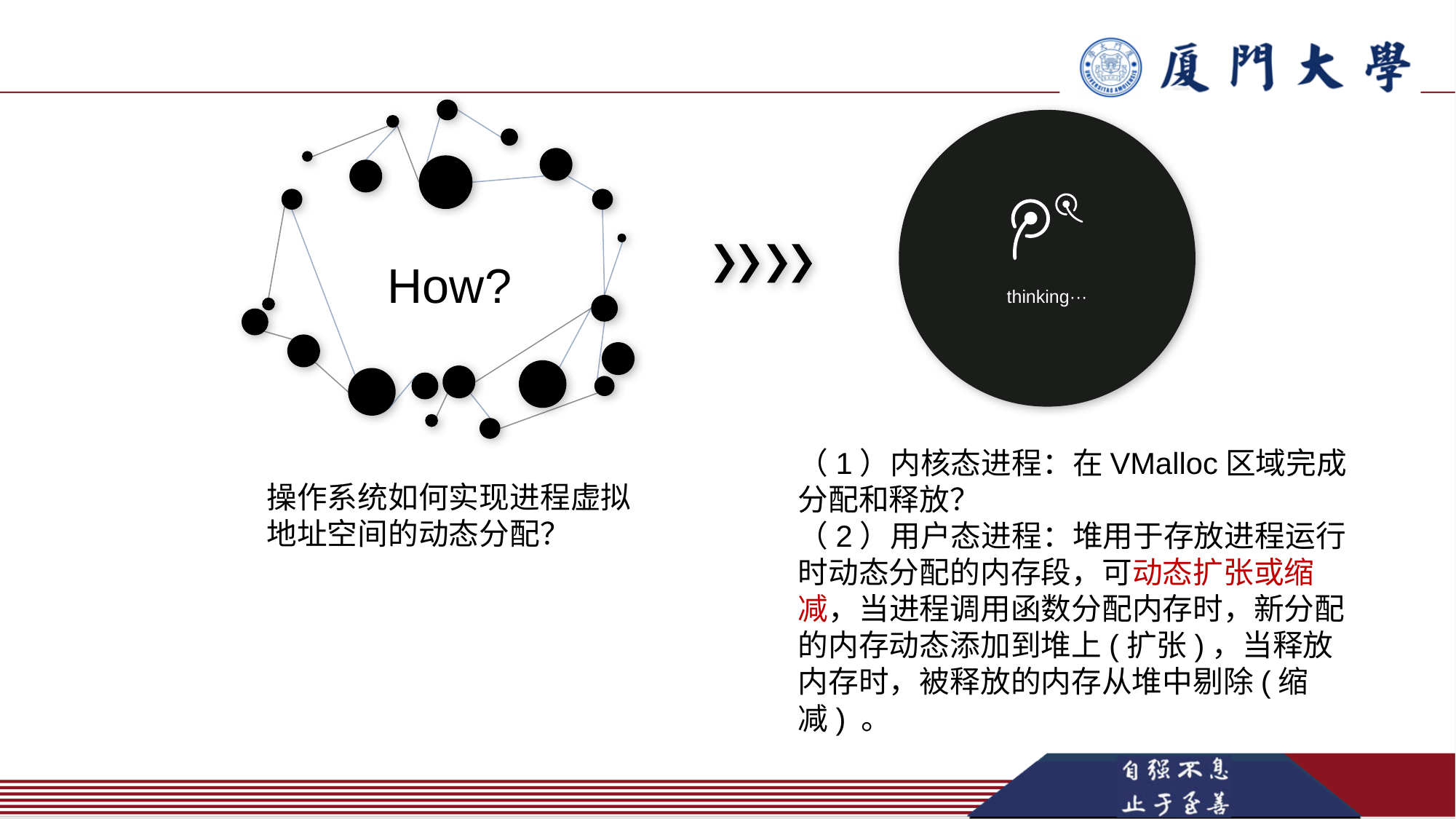

How?
thinking···

（1）内核态进程：在VMalloc区域完成分配和释放？
（2）用户态进程：堆用于存放进程运行时动态分配的内存段，可动态扩张或缩减，当进程调用函数分配内存时，新分配的内存动态添加到堆上(扩张)，当释放内存时，被释放的内存从堆中剔除(缩减) 。
操作系统如何实现进程虚拟地址空间的动态分配？